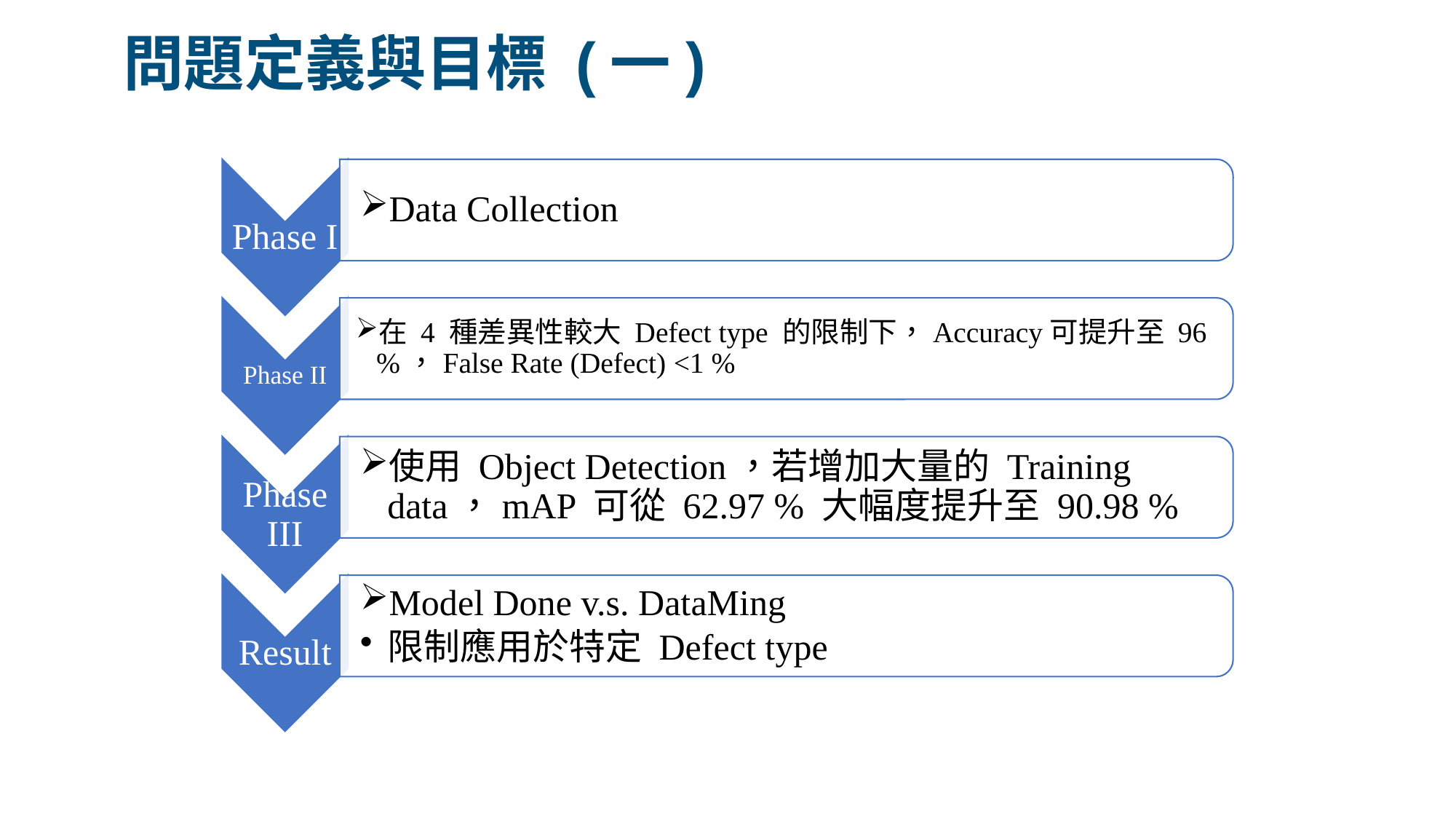

問題定義與目標 (一)
Phase I
Data Collection
Phase II
在 4 種差異性較大 Defect type 的限制下，Accuracy可提升至 96 %，False Rate (Defect) <1 %
Phase III
使用 Object Detection，若增加大量的 Training data，mAP 可從 62.97 % 大幅度提升至 90.98 %
Result
Model Done v.s. DataMing
限制應用於特定 Defect type